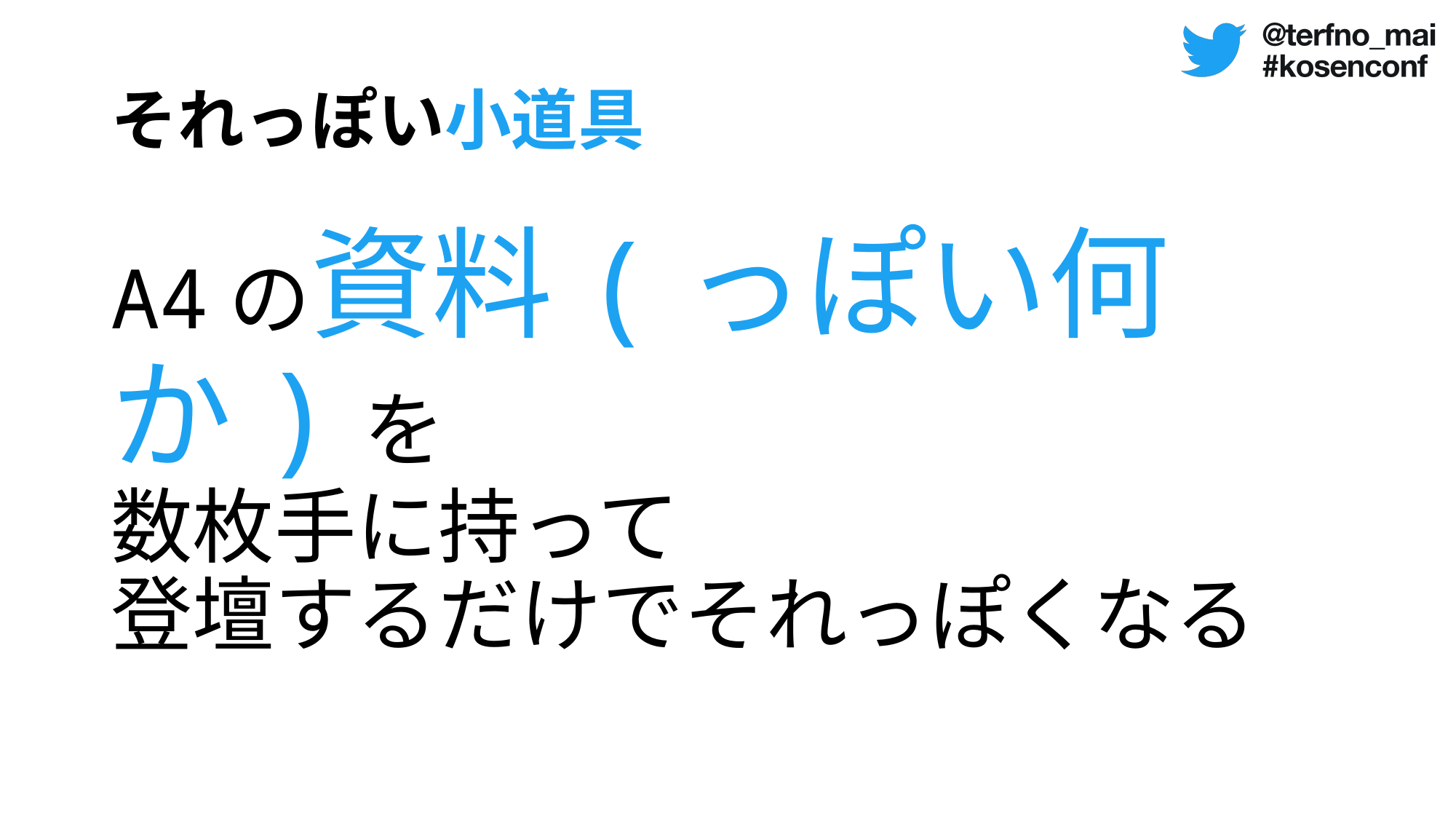

# それっぽい小道具
A4の資料(っぽい何か)を
数枚手に持って
登壇するだけでそれっぽくなる